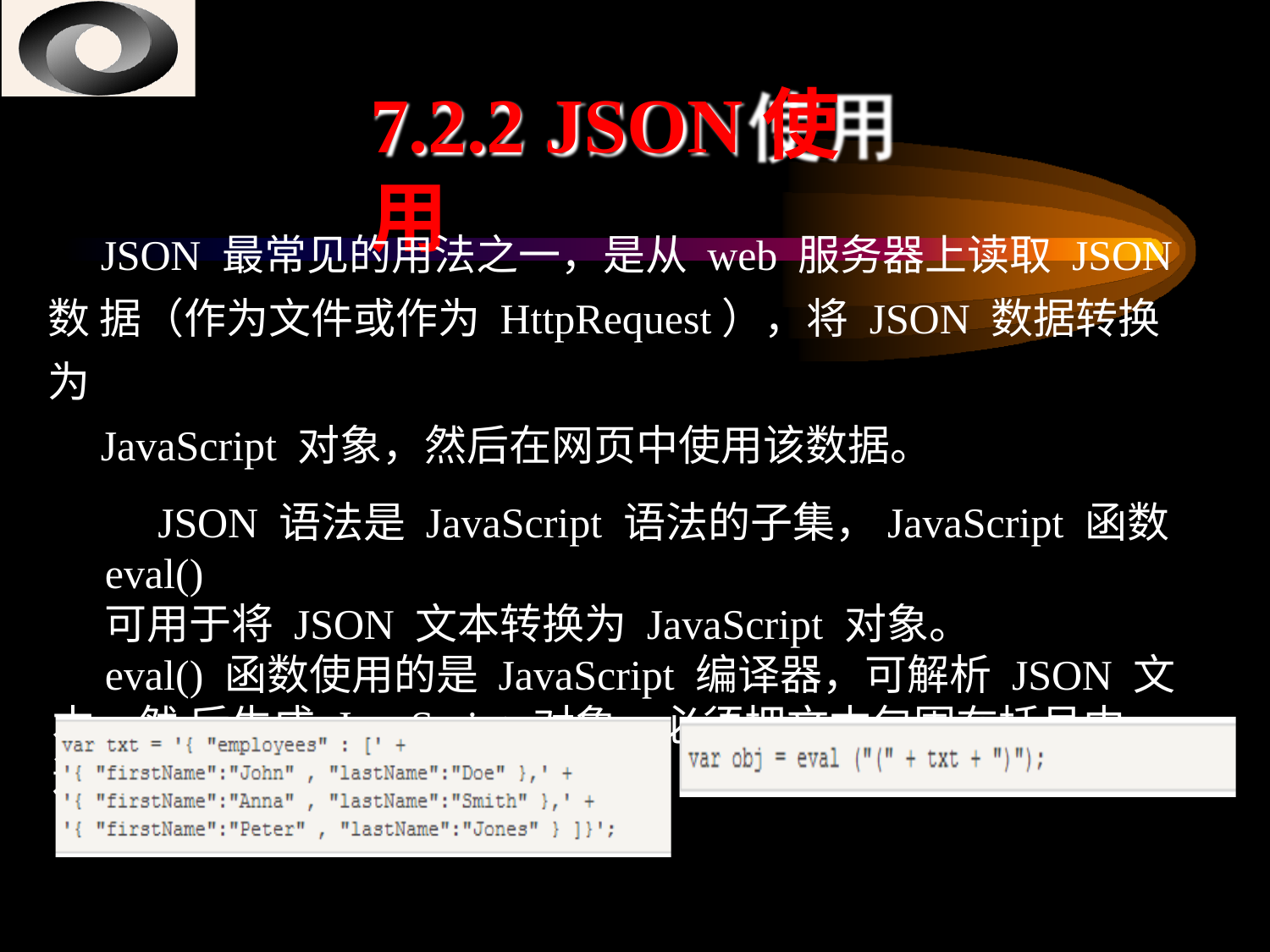

# 7.2.2 JSON使用

JSON 最常见的用法之一，是从 web 服务器上读取 JSON 数 据（作为文件或作为 HttpRequest），将JSON 数据转换为
JavaScript 对象，然后在网页中使用该数据。
JSON 语法是 JavaScript 语法的子集，JavaScript 函数 eval()
可用于将 JSON 文本转换为 JavaScript 对象。
eval() 函数使用的是 JavaScript 编译器，可解析 JSON 文本，然 后生成 JavaScript 对象。必须把文本包围在括号中，这样才能 避免语法错误：